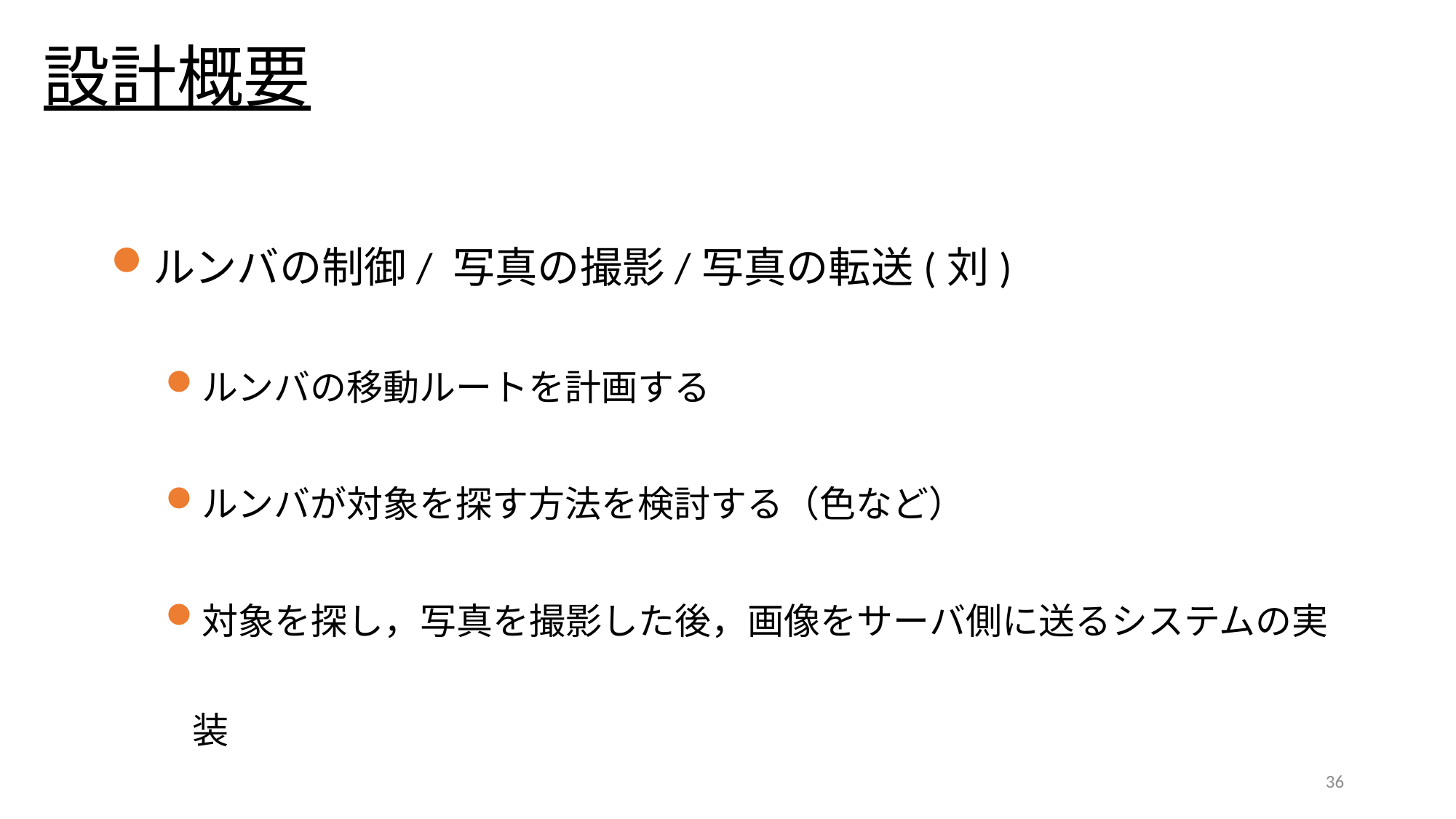

# 設計概要
ルンバの制御/ 写真の撮影/写真の転送(刘)
ルンバの移動ルートを計画する
ルンバが対象を探す方法を検討する（色など）
対象を探し，写真を撮影した後，画像をサーバ側に送るシステムの実装
36